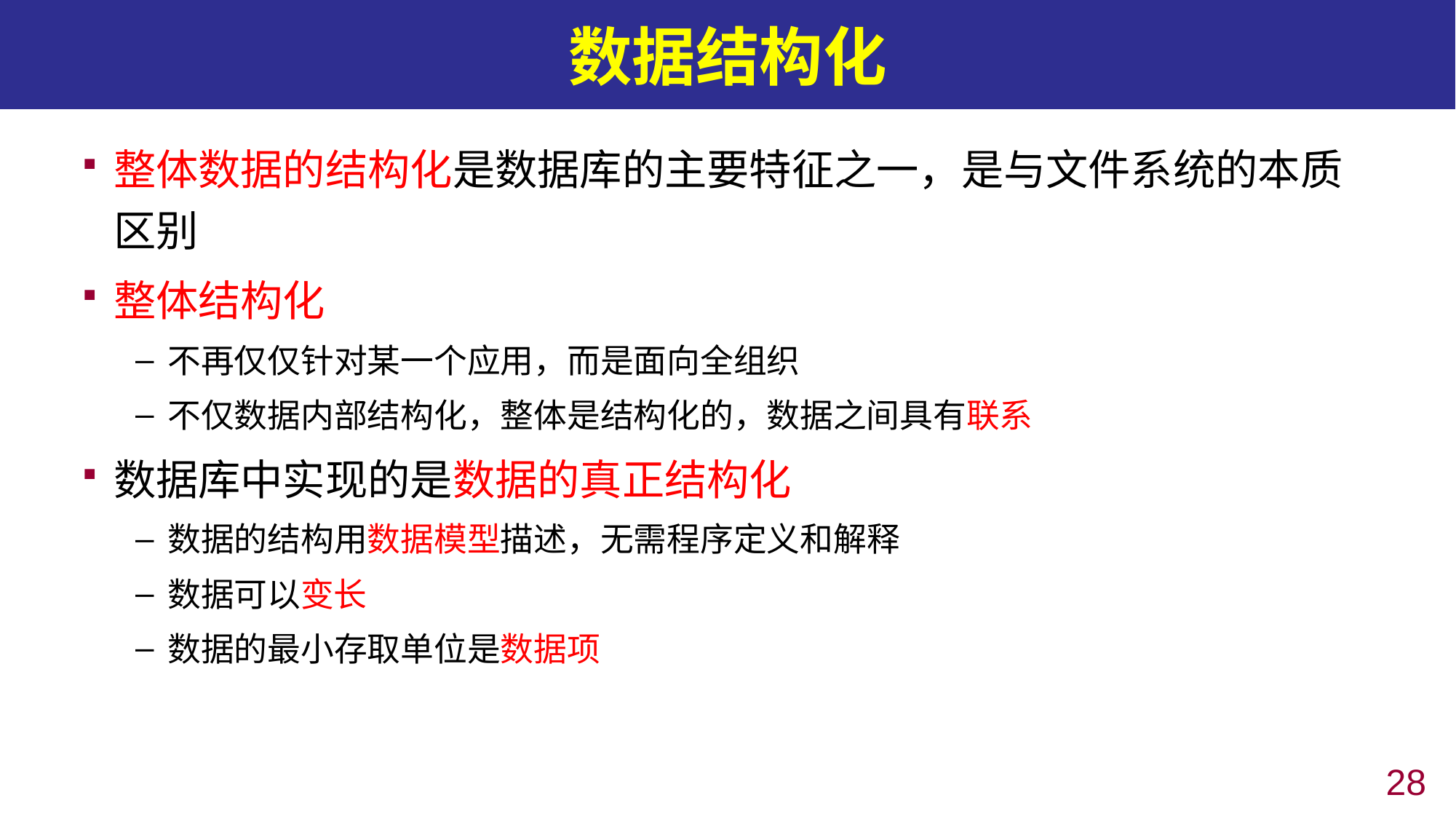

# 数据结构化
整体数据的结构化是数据库的主要特征之一，是与文件系统的本质区别
整体结构化
不再仅仅针对某一个应用，而是面向全组织
不仅数据内部结构化，整体是结构化的，数据之间具有联系
数据库中实现的是数据的真正结构化
数据的结构用数据模型描述，无需程序定义和解释
数据可以变长
数据的最小存取单位是数据项
28